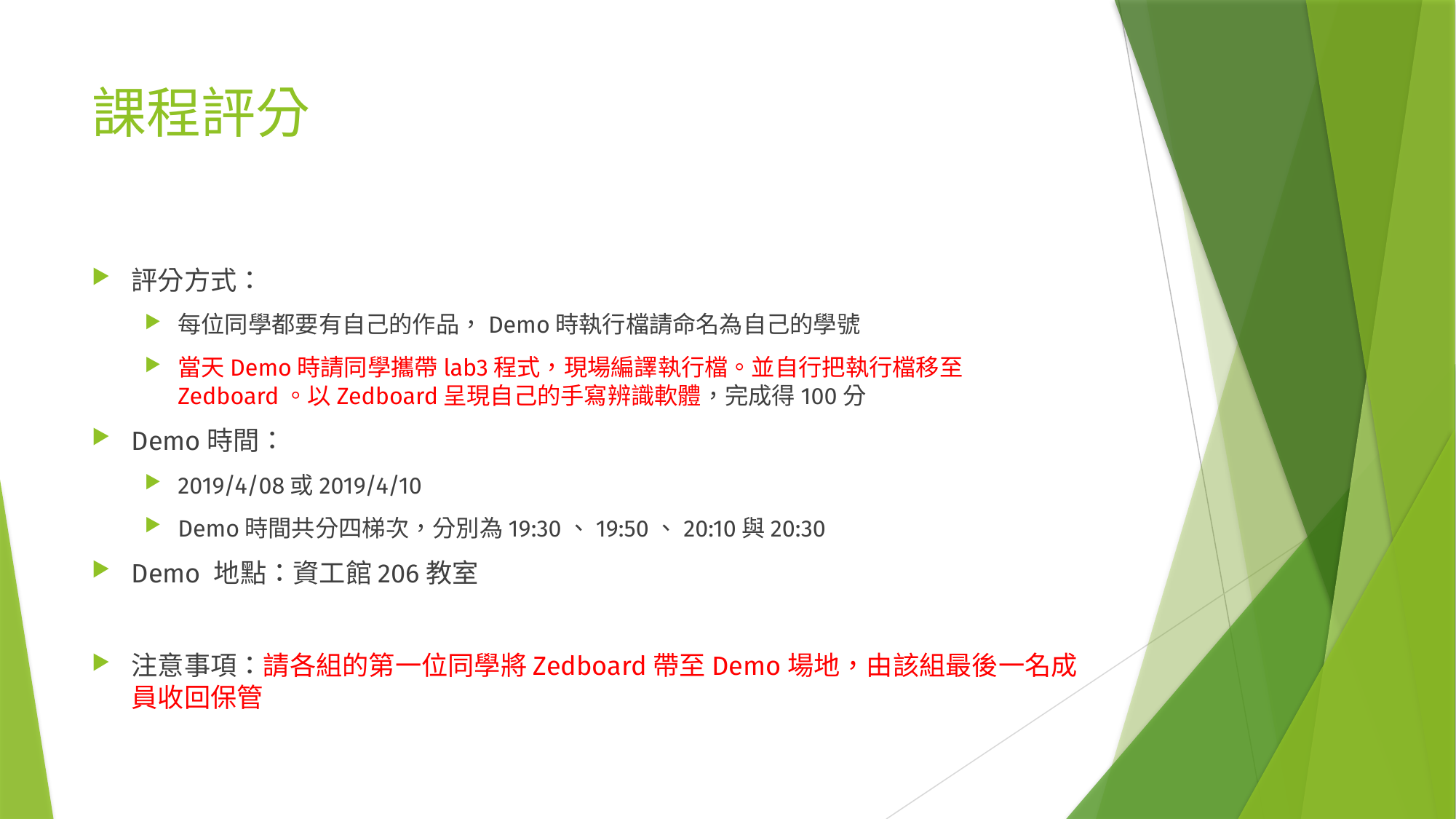

# 課程評分
評分方式：
每位同學都要有自己的作品，Demo時執行檔請命名為自己的學號
當天Demo時請同學攜帶lab3程式，現場編譯執行檔。並自行把執行檔移至Zedboard。以Zedboard呈現自己的手寫辨識軟體，完成得100分
Demo時間：
2019/4/08或2019/4/10
Demo時間共分四梯次，分別為19:30、19:50、20:10與20:30
Demo 地點：資工館206教室

注意事項：請各組的第一位同學將Zedboard帶至Demo場地，由該組最後一名成員收回保管